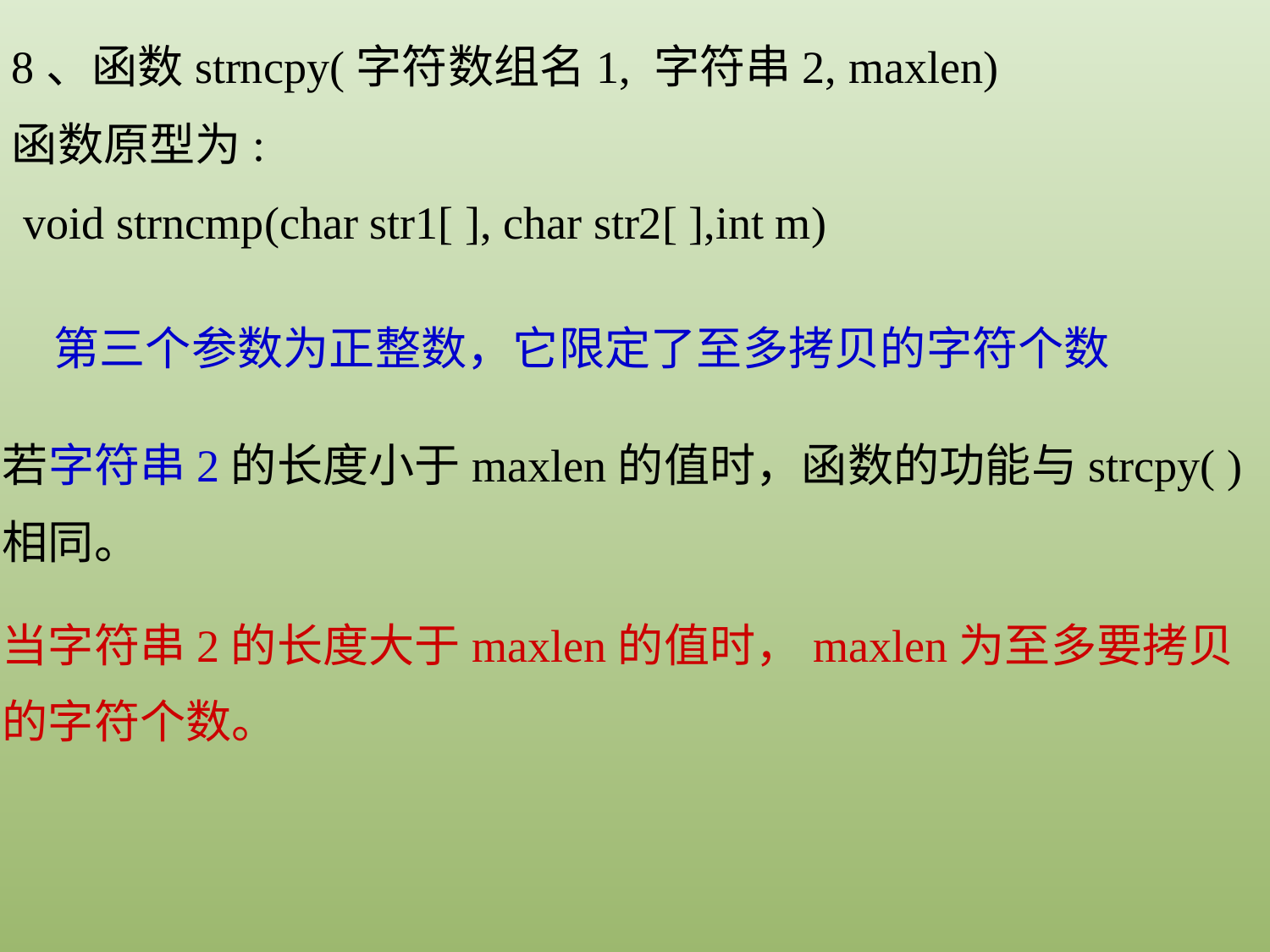

8、函数strncpy(字符数组名1, 字符串2, maxlen)
函数原型为:
 void strncmp(char str1[ ], char str2[ ],int m)
第三个参数为正整数，它限定了至多拷贝的字符个数
若字符串2的长度小于maxlen的值时，函数的功能与strcpy( )相同。
当字符串2的长度大于maxlen的值时，maxlen为至多要拷贝的字符个数。
364